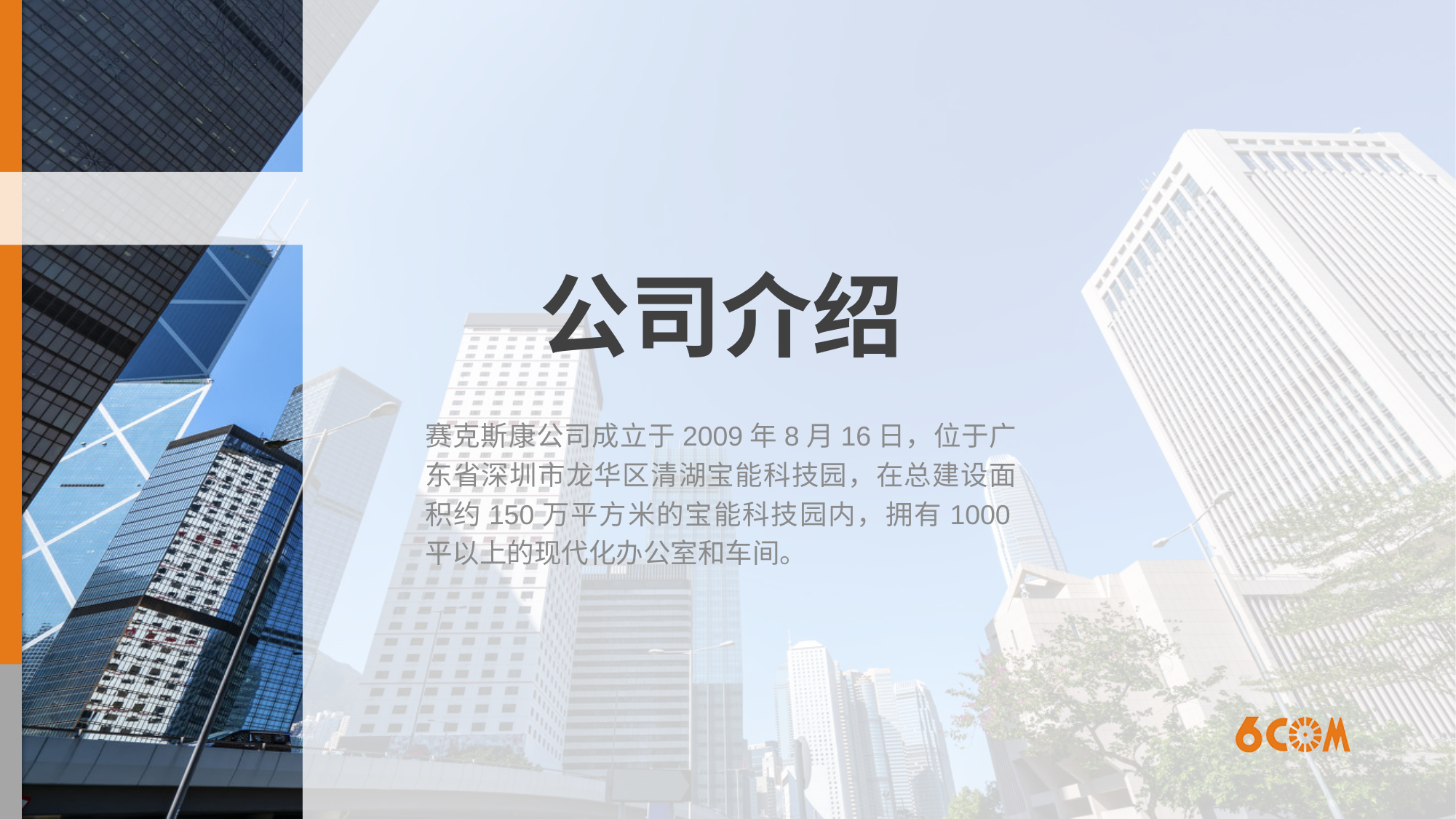

# 公司介绍
赛克斯康公司成立于2009年8月16日，位于广东省深圳市龙华区清湖宝能科技园，在总建设面积约150万平方米的宝能科技园内，拥有1000平以上的现代化办公室和车间。